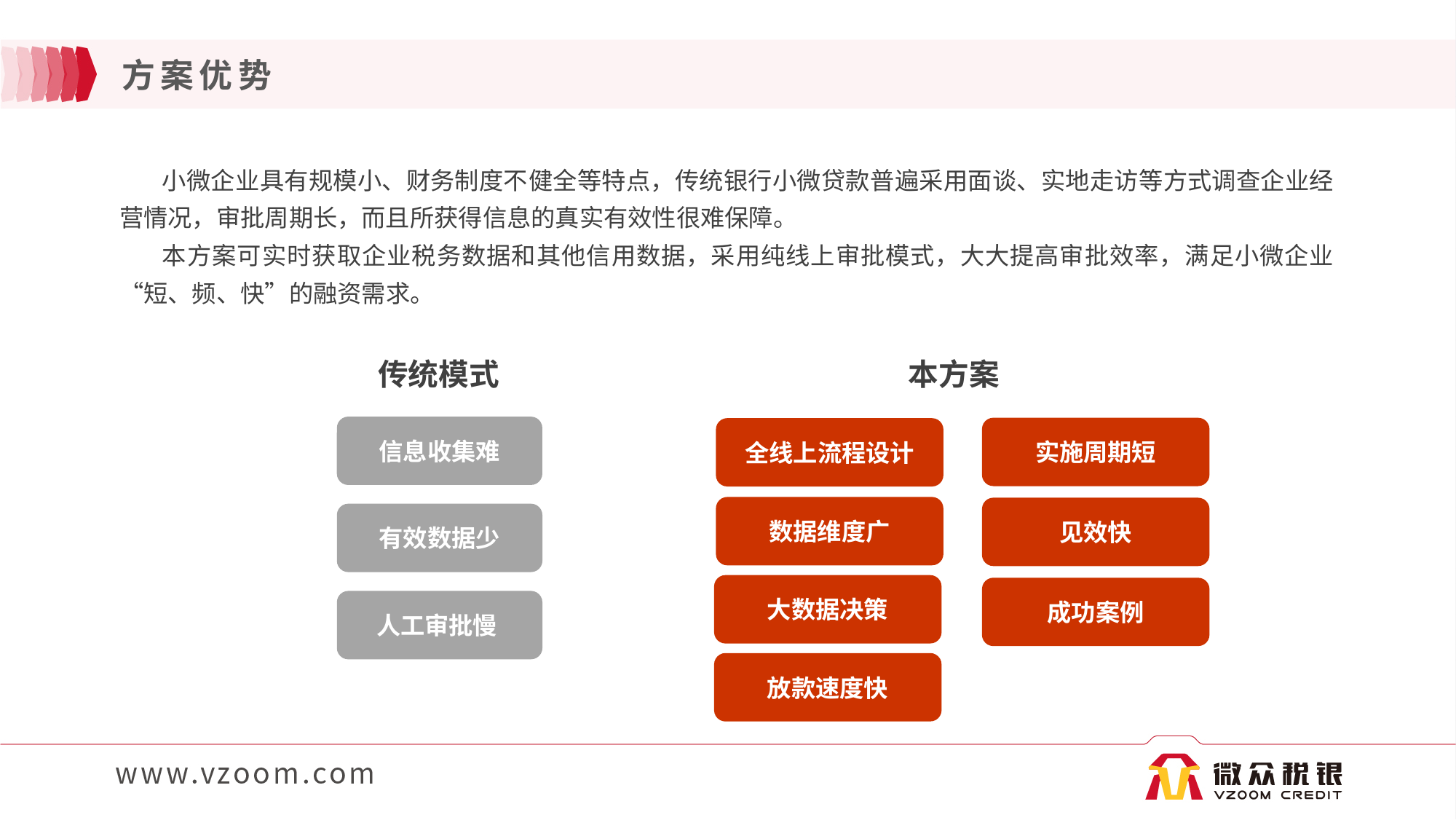

# 方案优势
小微企业具有规模小、财务制度不健全等特点，传统银行小微贷款普遍采用面谈、实地走访等方式调查企业经营情况，审批周期长，而且所获得信息的真实有效性很难保障。
本方案可实时获取企业税务数据和其他信用数据，采用纯线上审批模式，大大提高审批效率，满足小微企业“短、频、快”的融资需求。
本方案
传统模式
信息收集难
有效数据少
人工审批慢
实施周期短
全线上流程设计
数据维度广
见效快
大数据决策
成功案例
放款速度快